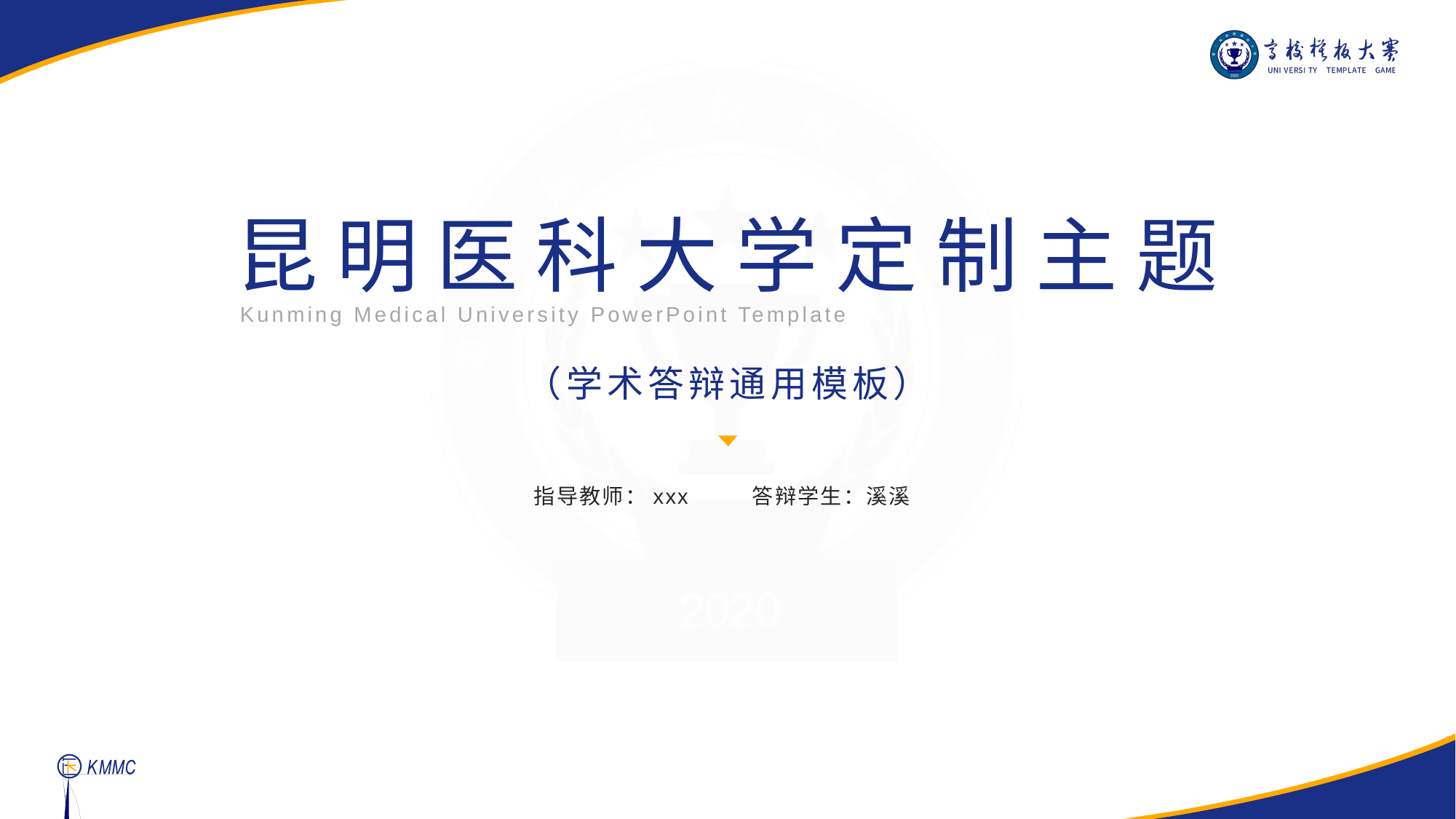

昆明医科大学定制主题
Kunming Medical University PowerPoint Template
（学术答辩通用模板）

指导教师：xxx	答辩学生：溪溪